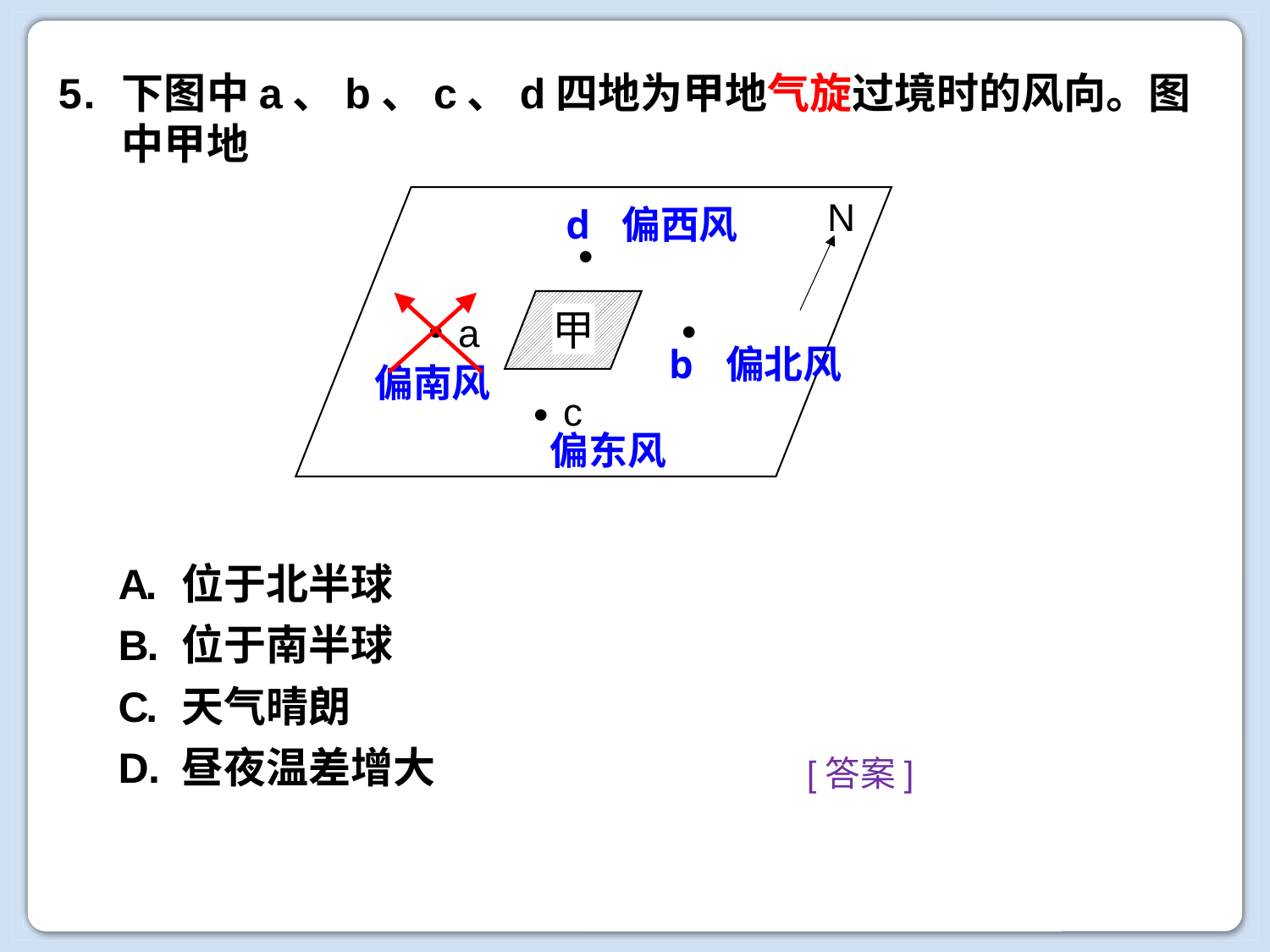

下图中a、b、c、d四地为甲地气旋过境时的风向。图中甲地
N

d 偏西风
•

•
•
a
甲
b 偏北风
偏南风
•
c
偏东风
位于北半球
位于南半球
天气晴朗
昼夜温差增大
[答案]